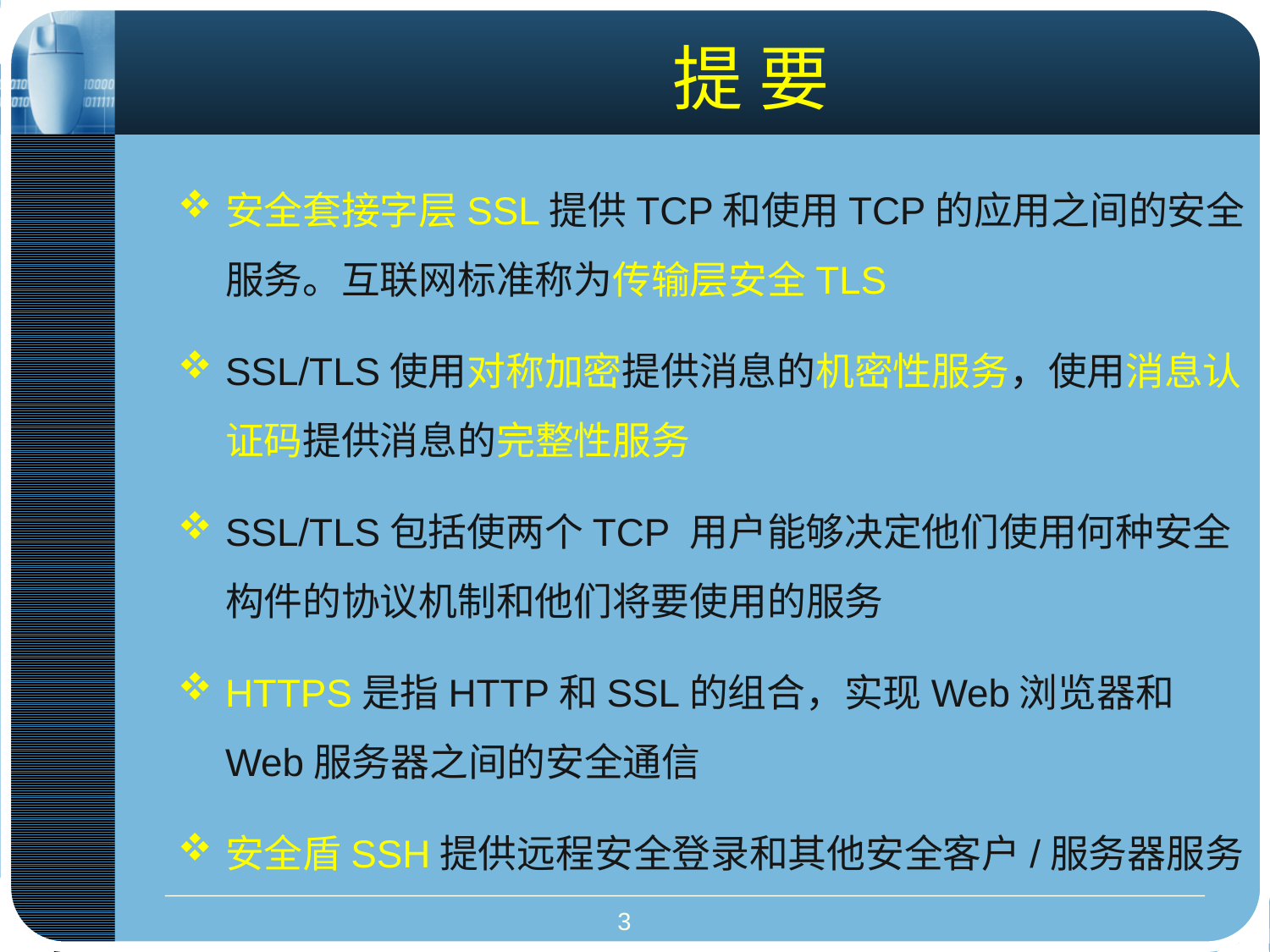

提 要
安全套接字层SSL提供TCP和使用TCP的应用之间的安全服务。互联网标准称为传输层安全TLS
SSL/TLS使用对称加密提供消息的机密性服务，使用消息认证码提供消息的完整性服务
SSL/TLS包括使两个TCP 用户能够决定他们使用何种安全构件的协议机制和他们将要使用的服务
HTTPS是指HTTP和SSL的组合，实现Web浏览器和Web服务器之间的安全通信
安全盾SSH提供远程安全登录和其他安全客户/服务器服务
3